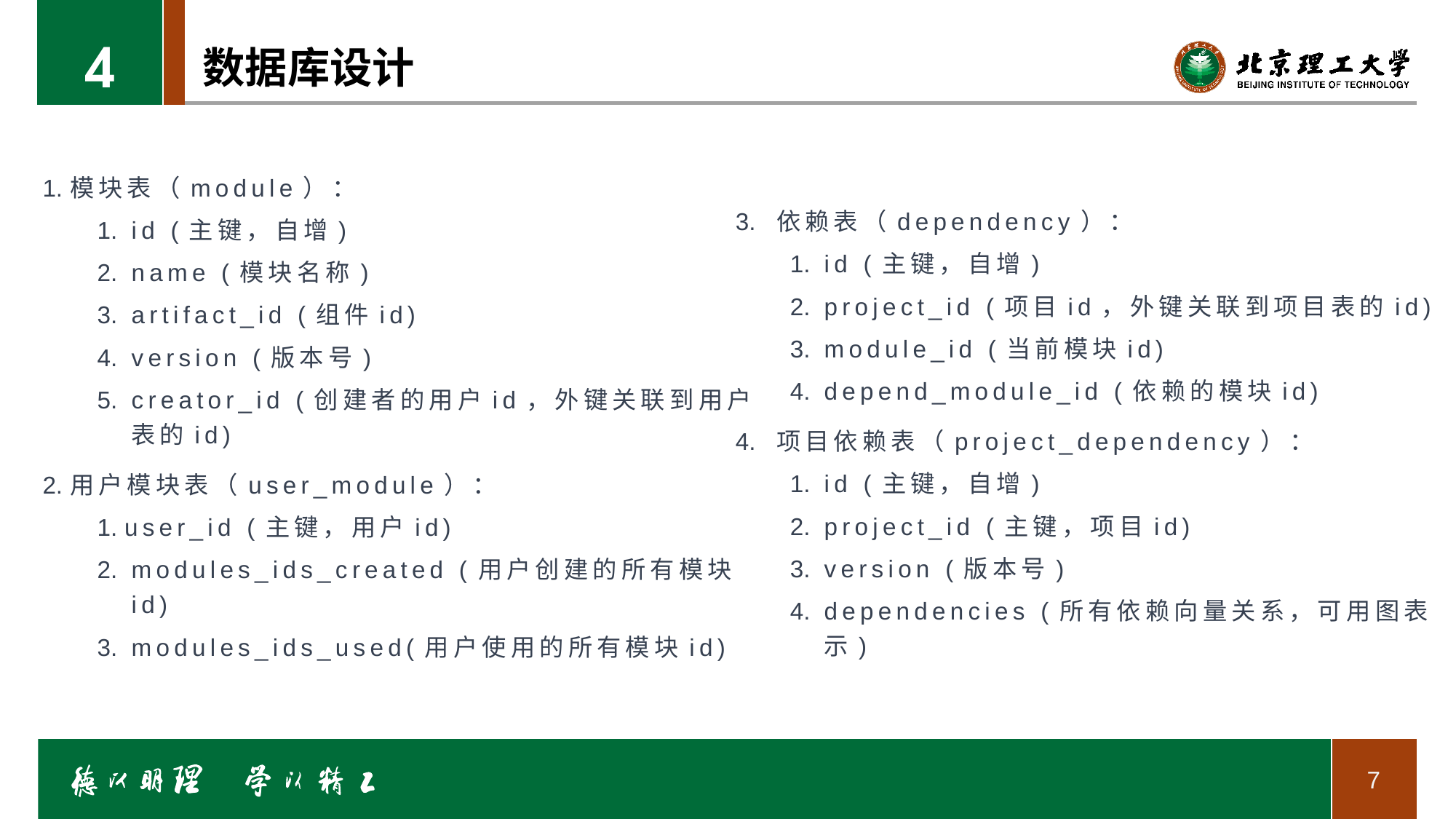

4
# 数据库设计
模块表（module）：
id (主键，自增)
name (模块名称)
artifact_id (组件id)
version (版本号)
creator_id (创建者的用户id，外键关联到用户表的id)
用户模块表（user_module）：
user_id (主键，用户id)
modules_ids_created (用户创建的所有模块id)
modules_ids_used(用户使用的所有模块id)
依赖表（dependency）：
id (主键，自增)
project_id (项目id，外键关联到项目表的id)
module_id (当前模块id)
depend_module_id (依赖的模块id)
项目依赖表（project_dependency）：
id (主键，自增)
project_id (主键，项目id)
version (版本号)
dependencies (所有依赖向量关系，可用图表示)